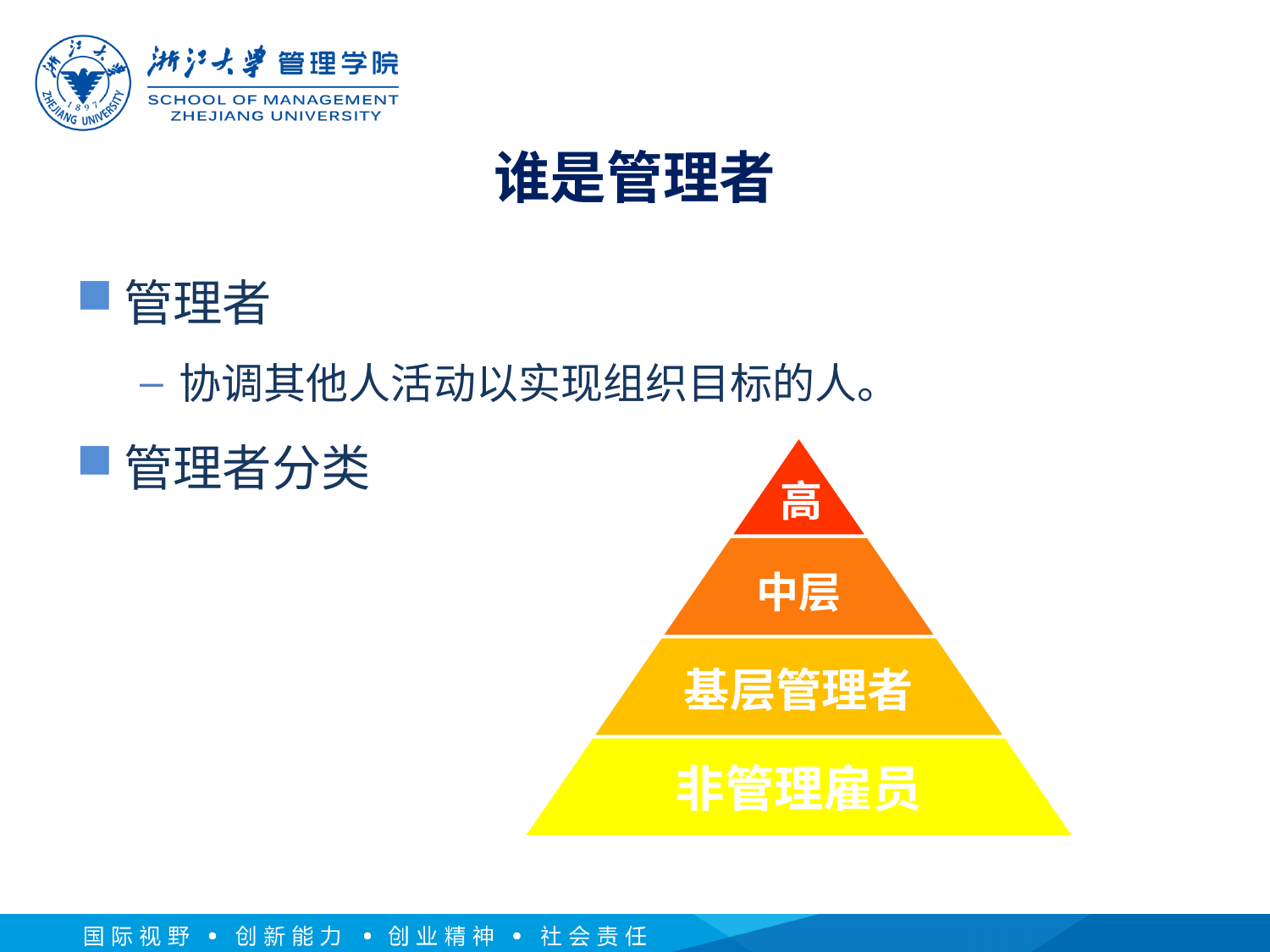

# 谁是管理者
管理者
协调其他人活动以实现组织目标的人。
管理者分类

高
中层
基层管理者
非管理雇员